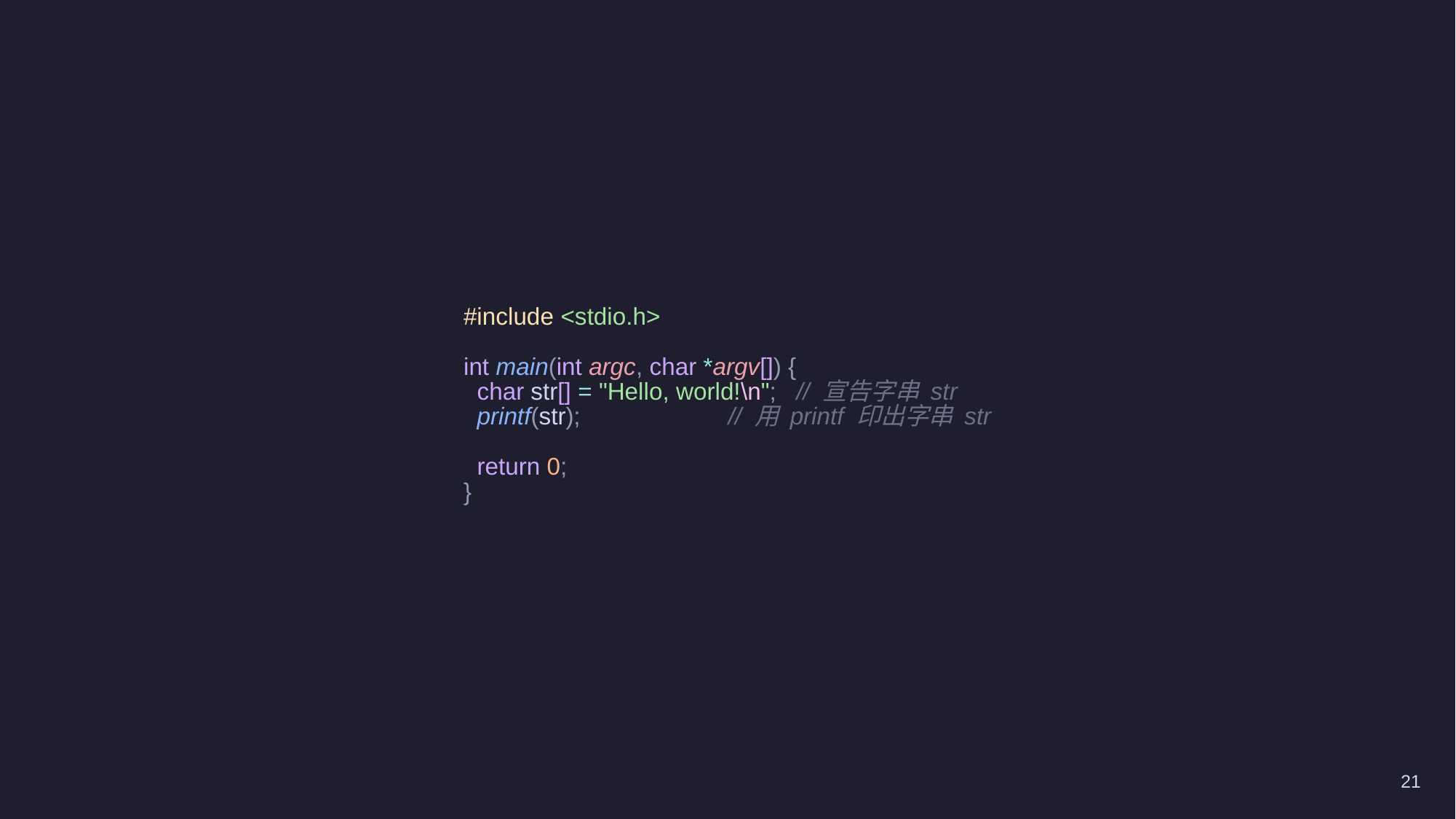

#
#include <stdio.h>
int main(int argc, char *argv[]) {
  char str[] = "Hello, world!\n";   // 宣告字串 str
  printf(str);                      // 用 printf 印出字串 str
  return 0;
}
21